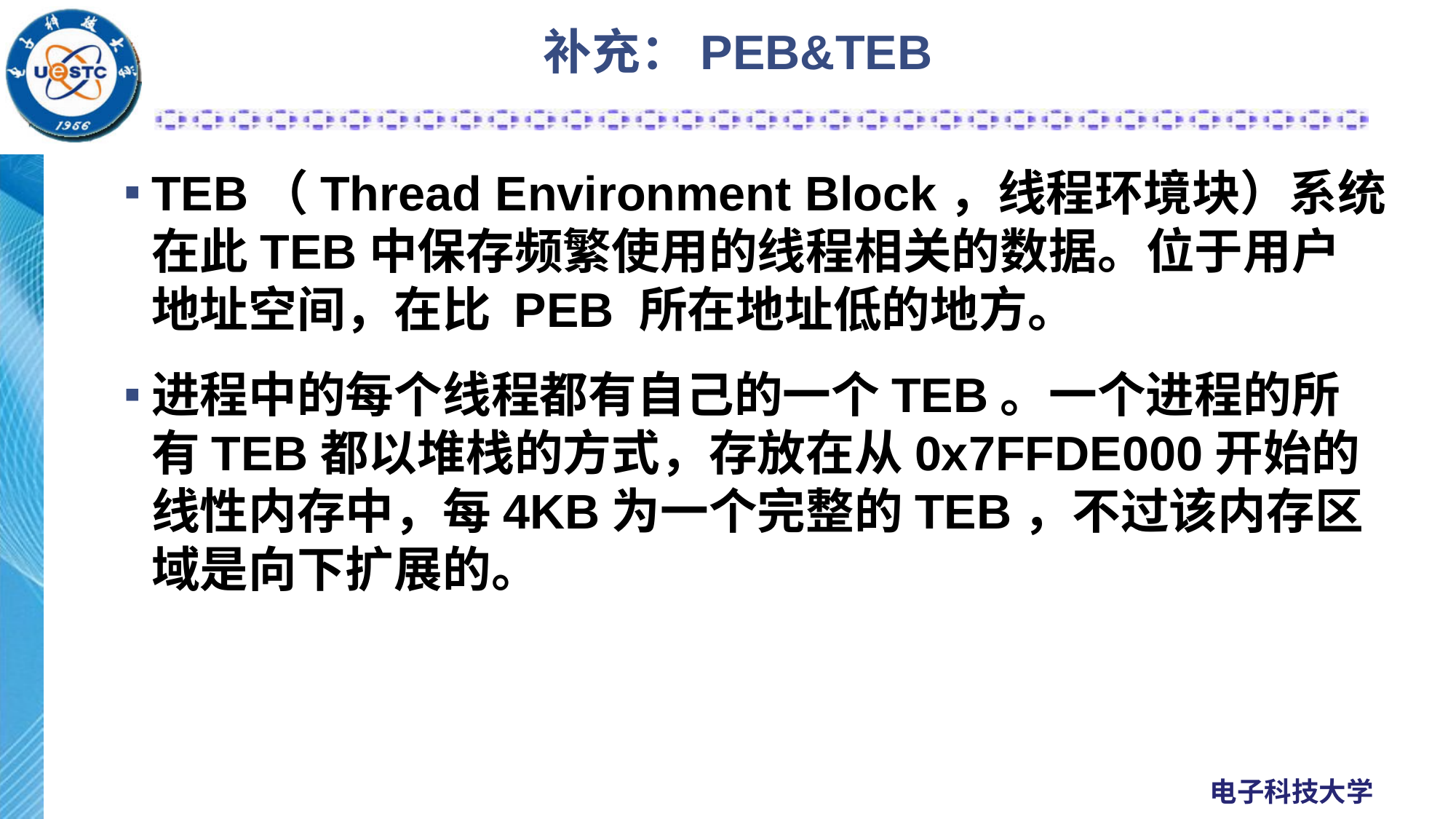

www.uestc.edu.cn
UESTC
# 补充：PEB&TEB
TEB（Thread Environment Block，线程环境块）系统在此TEB中保存频繁使用的线程相关的数据。位于用户地址空间，在比 PEB 所在地址低的地方。
进程中的每个线程都有自己的一个TEB。一个进程的所有TEB都以堆栈的方式，存放在从0x7FFDE000开始的线性内存中，每4KB为一个完整的TEB，不过该内存区域是向下扩展的。